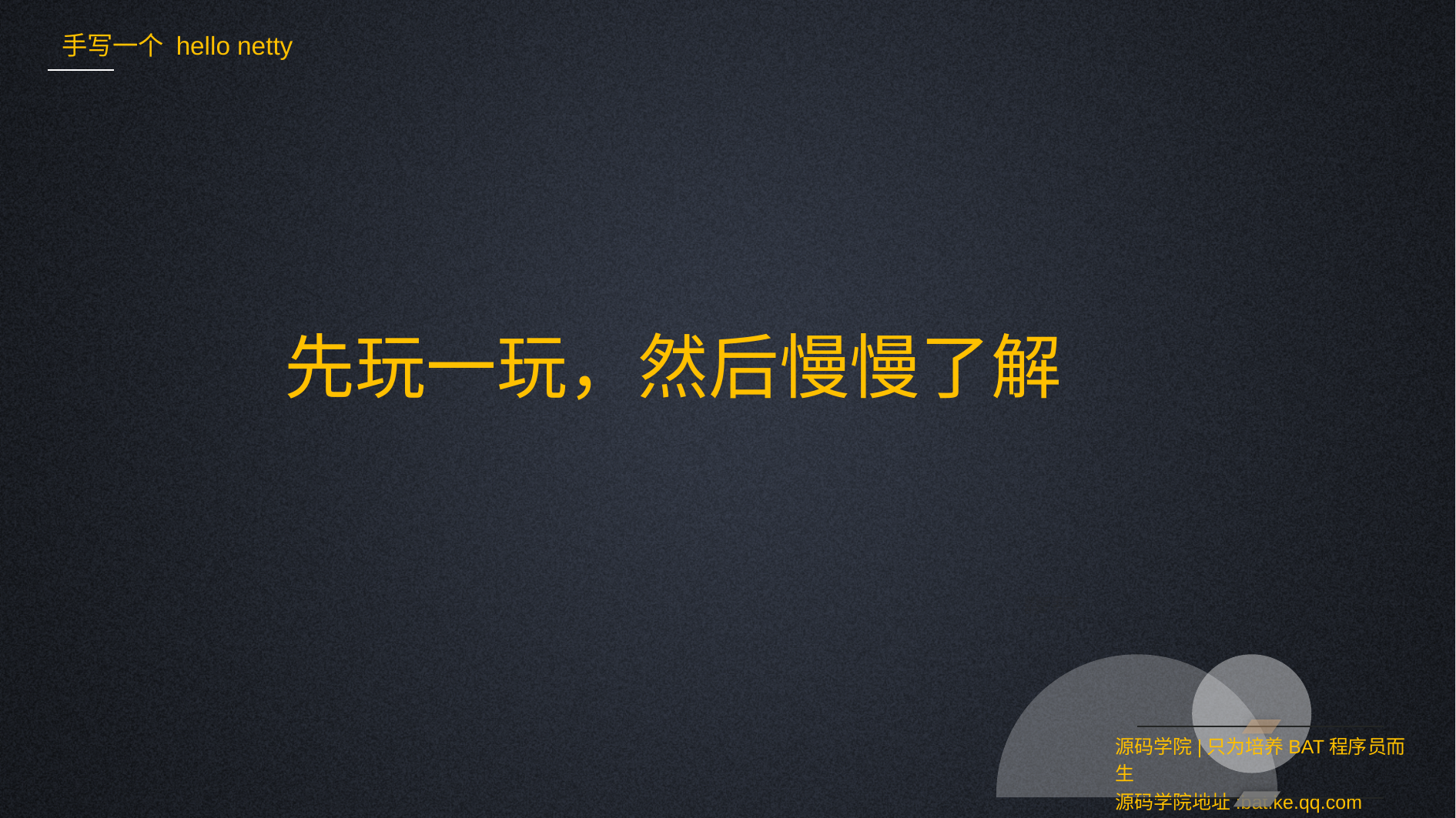

手写一个 hello netty
先玩一玩，然后慢慢了解

源码学院|只为培养BAT程序员而生
源码学院地址:bat.ke.qq.com